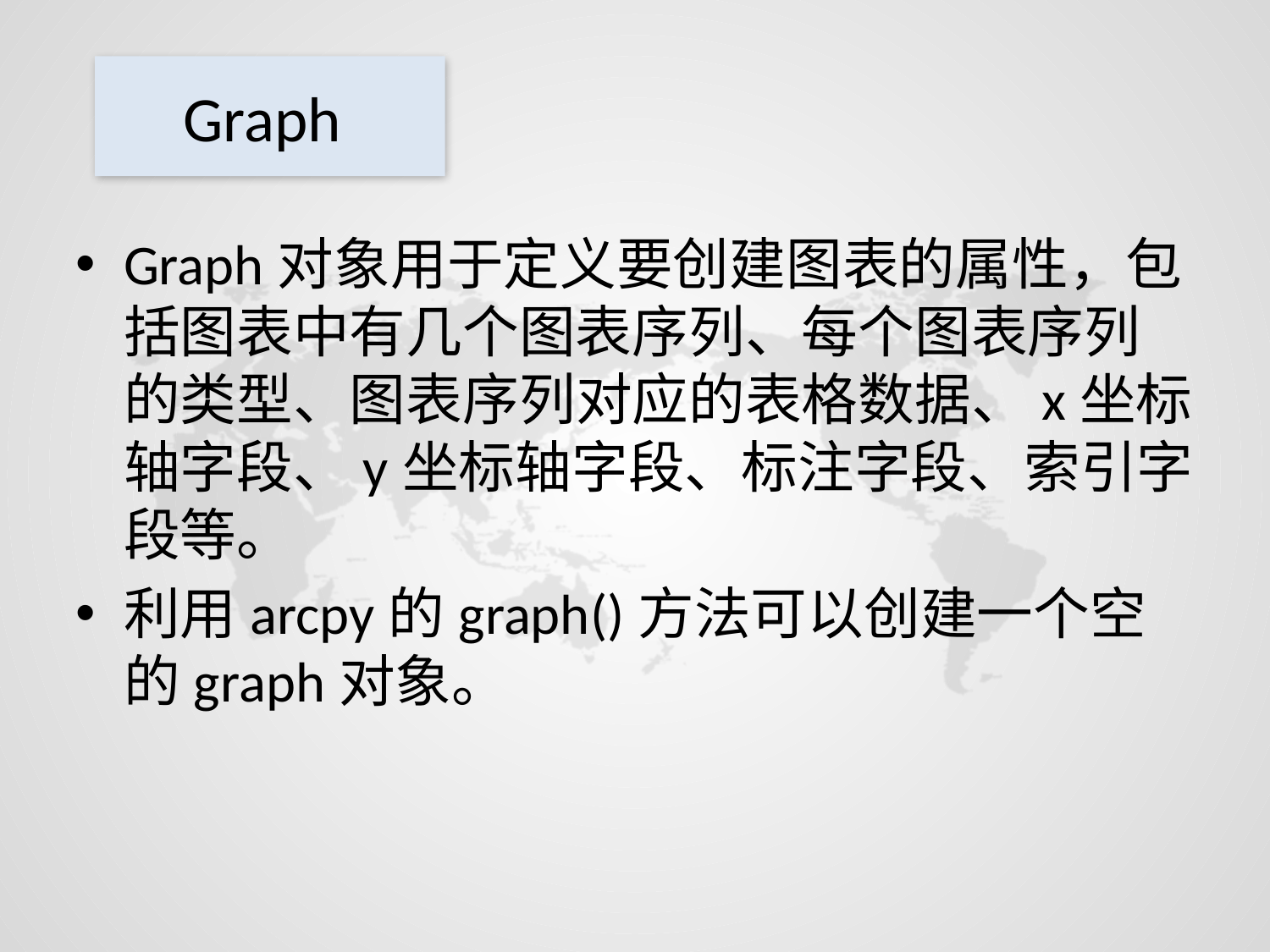

# Graph
Graph对象用于定义要创建图表的属性，包括图表中有几个图表序列、每个图表序列的类型、图表序列对应的表格数据、x坐标轴字段、y坐标轴字段、标注字段、索引字段等。
利用arcpy的graph()方法可以创建一个空的graph对象。